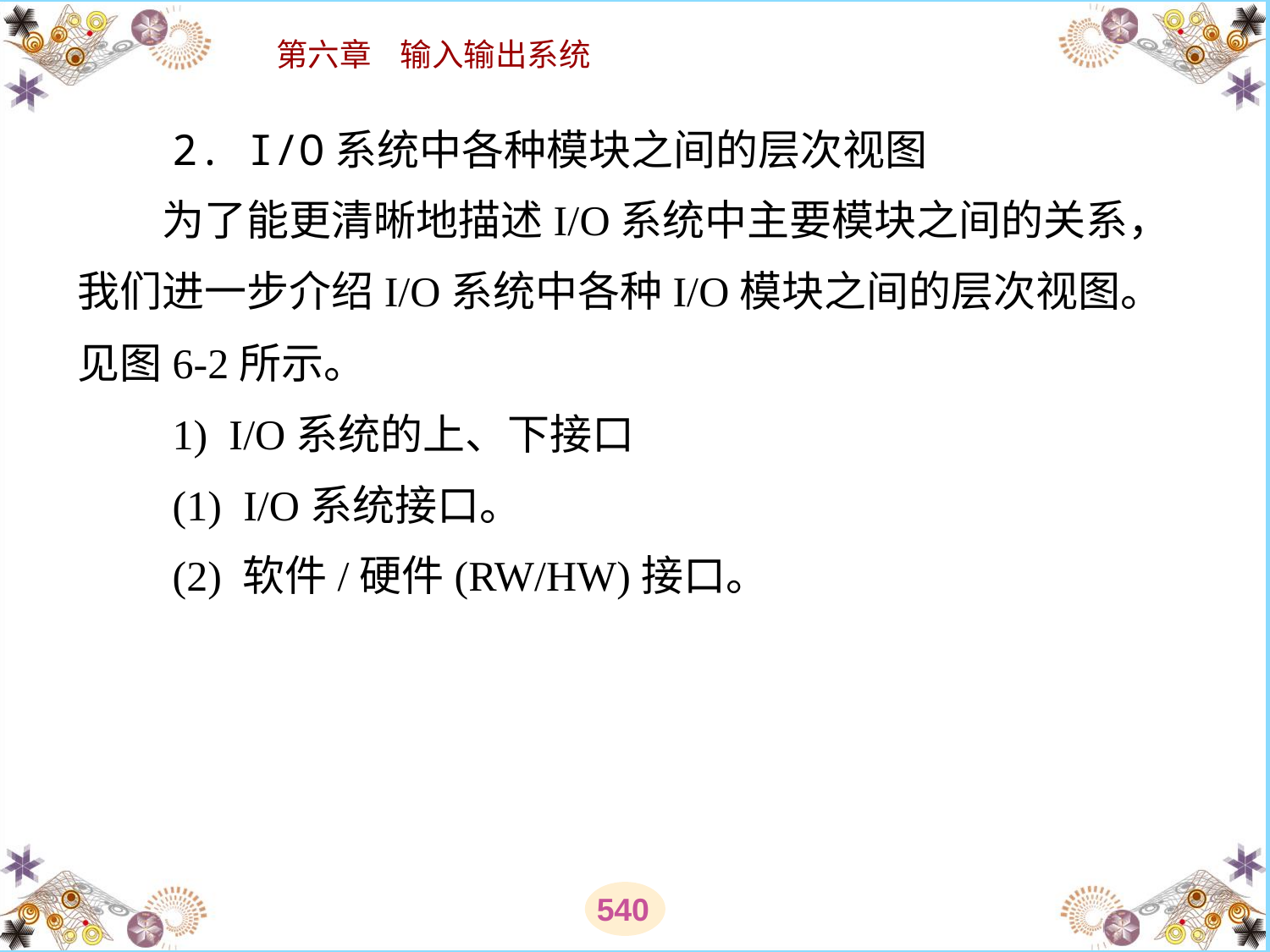

# 2. I/O系统中各种模块之间的层次视图 　　为了能更清晰地描述I/O系统中主要模块之间的关系，我们进一步介绍I/O系统中各种I/O模块之间的层次视图。见图6-2所示。 　　1)  I/O系统的上、下接口 　　(1)  I/O系统接口。 　　(2) 软件/硬件(RW/HW)接口。